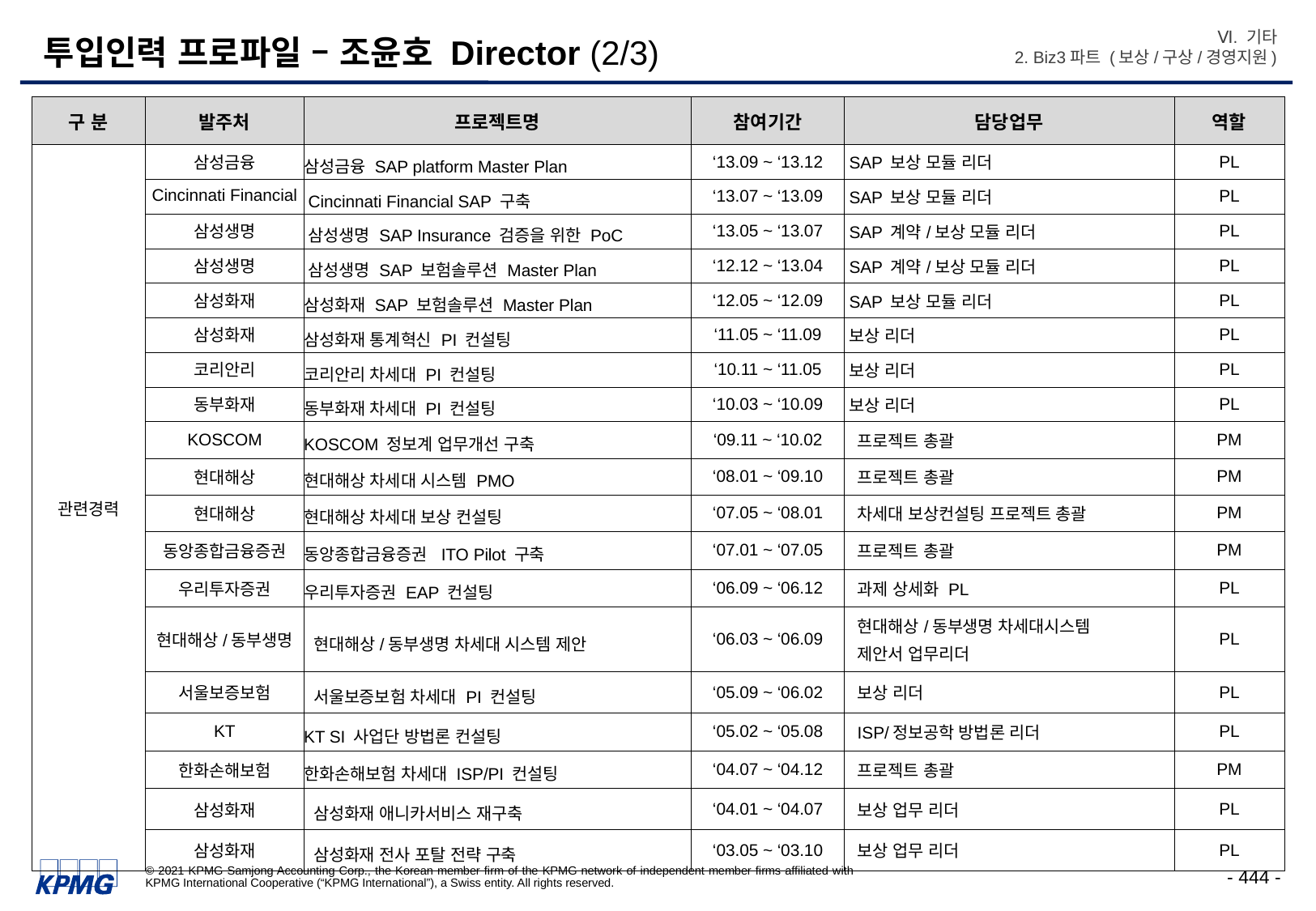

Ⅵ. 기타
2. Biz3파트 (보상/구상/경영지원)
# 투입인력 프로파일 – 조윤호 Director (2/3)
| 구 분 | 발주처 | 프로젝트명 | 참여기간 | 담당업무 | 역할 |
| --- | --- | --- | --- | --- | --- |
| 관련경력 | 삼성금융 | 삼성금융 SAP platform Master Plan | ‘13.09 ~ ‘13.12 | SAP 보상 모듈 리더 | PL |
|  | Cincinnati Financial | Cincinnati Financial SAP 구축 | ‘13.07 ~ ‘13.09 | SAP 보상 모듈 리더 | PL |
|  | 삼성생명 | 삼성생명 SAP Insurance 검증을 위한 PoC | ‘13.05 ~ ‘13.07 | SAP 계약/보상 모듈 리더 | PL |
|  | 삼성생명 | 삼성생명 SAP 보험솔루션 Master Plan | ‘12.12 ~ ‘13.04 | SAP 계약/보상 모듈 리더 | PL |
|  | 삼성화재 | 삼성화재 SAP 보험솔루션 Master Plan | ‘12.05 ~ ‘12.09 | SAP 보상 모듈 리더 | PL |
|  | 삼성화재 | 삼성화재 통계혁신 PI 컨설팅 | ‘11.05 ~ ‘11.09 | 보상 리더 | PL |
|  | 코리안리 | 코리안리 차세대 PI 컨설팅 | ‘10.11 ~ ‘11.05 | 보상 리더 | PL |
|  | 동부화재 | 동부화재 차세대 PI 컨설팅 | ‘10.03 ~ ‘10.09 | 보상 리더 | PL |
|  | KOSCOM | KOSCOM 정보계 업무개선 구축 | ‘09.11 ~ ‘10.02 | 프로젝트 총괄 | PM |
|  | 현대해상 | 현대해상 차세대 시스템 PMO | ‘08.01 ~ ‘09.10 | 프로젝트 총괄 | PM |
|  | 현대해상 | 현대해상 차세대 보상 컨설팅 | ‘07.05 ~ ‘08.01 | 차세대 보상컨설팅 프로젝트 총괄 | PM |
|  | 동앙종합금융증권 | 동앙종합금융증권 ITO Pilot 구축 | ‘07.01 ~ ‘07.05 | 프로젝트 총괄 | PM |
|  | 우리투자증권 | 우리투자증권 EAP 컨설팅 | ‘06.09 ~ ‘06.12 | 과제 상세화 PL | PL |
|  | 현대해상/동부생명 | 현대해상/동부생명 차세대 시스템 제안 | ‘06.03 ~ ‘06.09 | 현대해상/동부생명 차세대시스템 제안서 업무리더 | PL |
|  | 서울보증보험 | 서울보증보험 차세대 PI 컨설팅 | ‘05.09 ~ ‘06.02 | 보상 리더 | PL |
|  | KT | KT SI 사업단 방법론 컨설팅 | ‘05.02 ~ ‘05.08 | ISP/정보공학 방법론 리더 | PL |
|  | 한화손해보험 | 한화손해보험 차세대 ISP/PI 컨설팅 | ‘04.07 ~ ‘04.12 | 프로젝트 총괄 | PM |
|  | 삼성화재 | 삼성화재 애니카서비스 재구축 | ‘04.01 ~ ‘04.07 | 보상 업무 리더 | PL |
|  | 삼성화재 | 삼성화재 전사 포탈 전략 구축 | ‘03.05 ~ ‘03.10 | 보상 업무 리더 | PL |